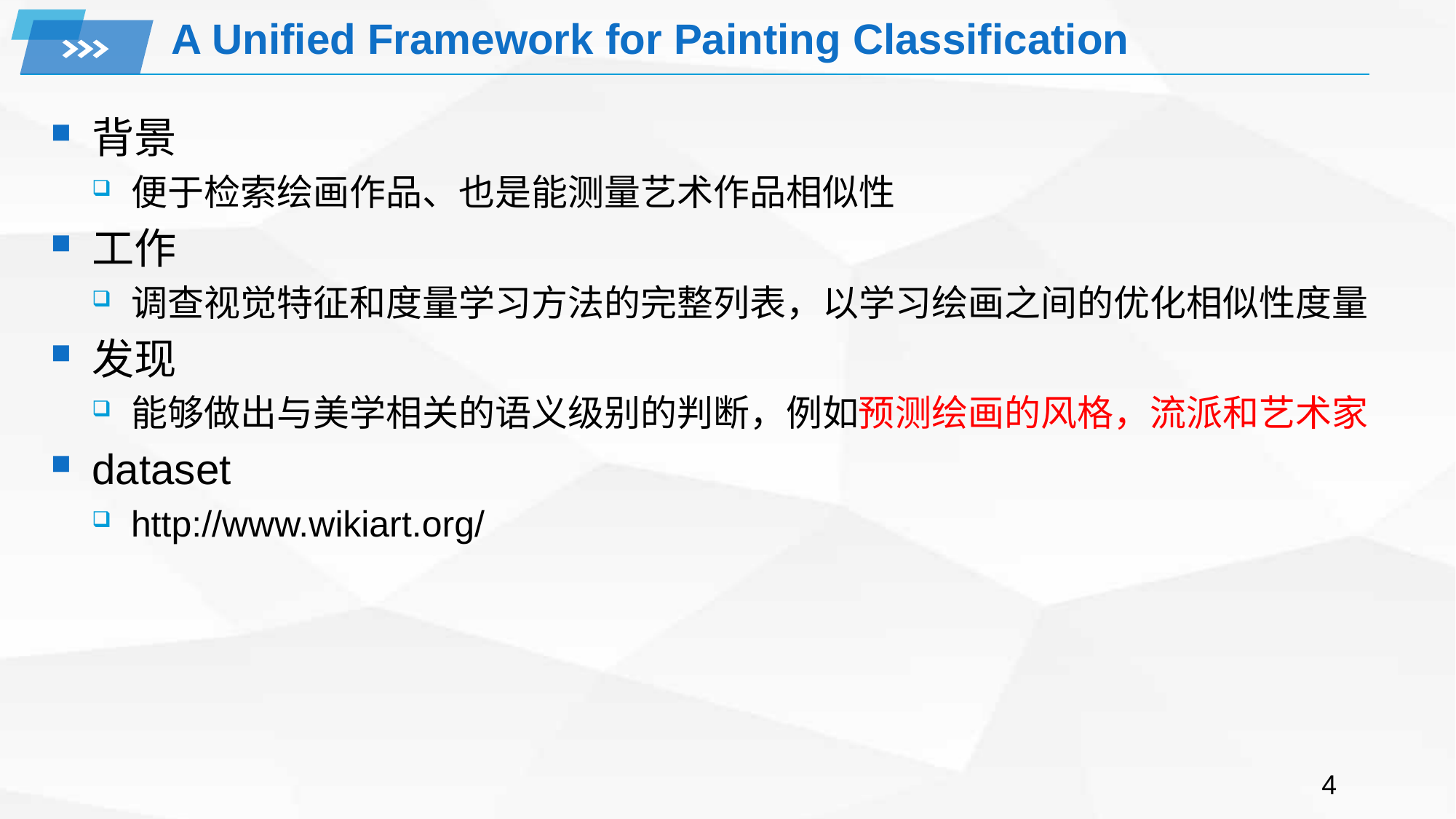

# A Unified Framework for Painting Classification
背景
便于检索绘画作品、也是能测量艺术作品相似性
工作
调查视觉特征和度量学习方法的完整列表，以学习绘画之间的优化相似性度量
发现
能够做出与美学相关的语义级别的判断，例如预测绘画的风格，流派和艺术家
dataset
http://www.wikiart.org/